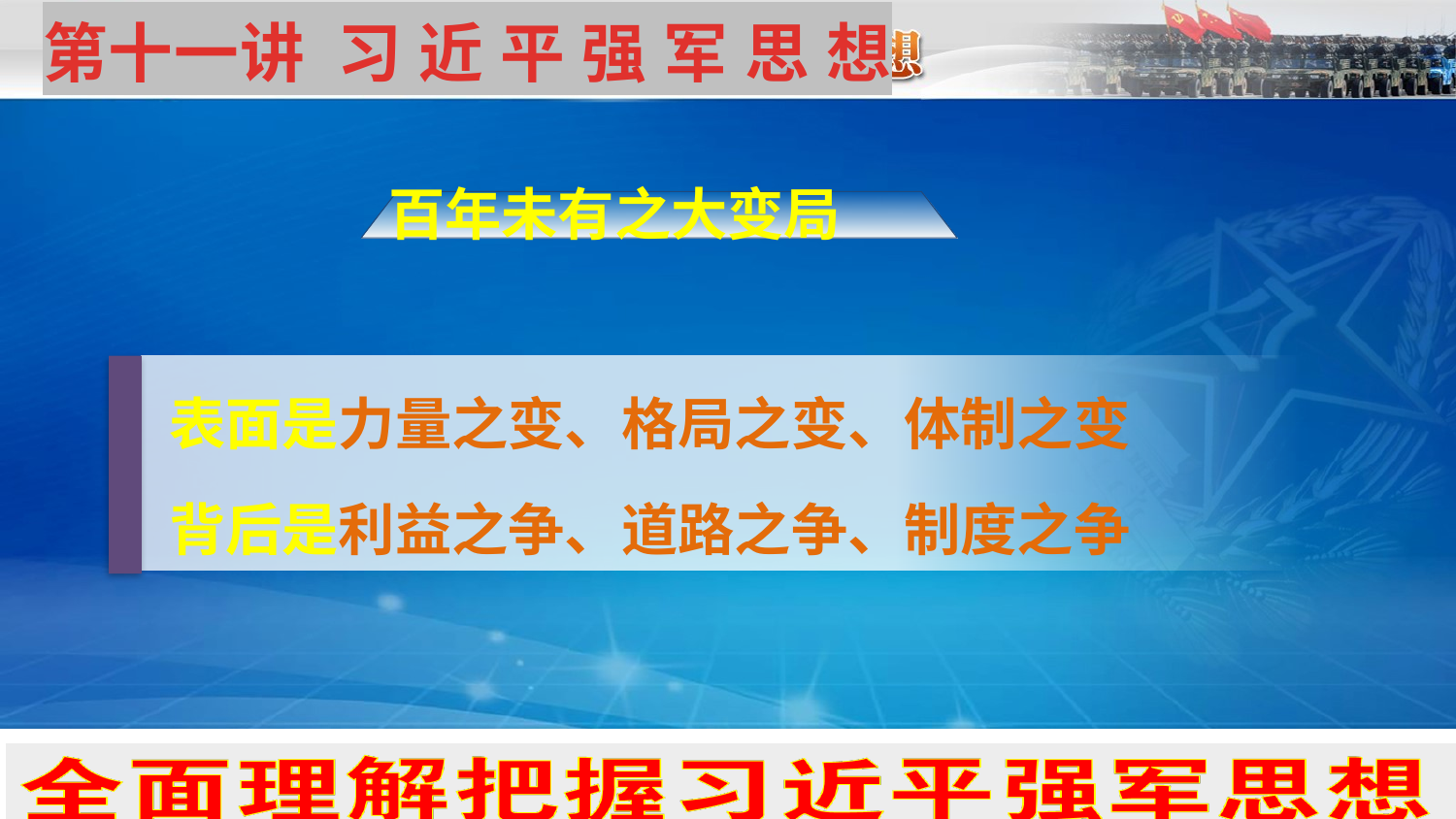

百年未有之大变局

表面是力量之变、格局之变、体制之变
背后是利益之争、道路之争、制度之争